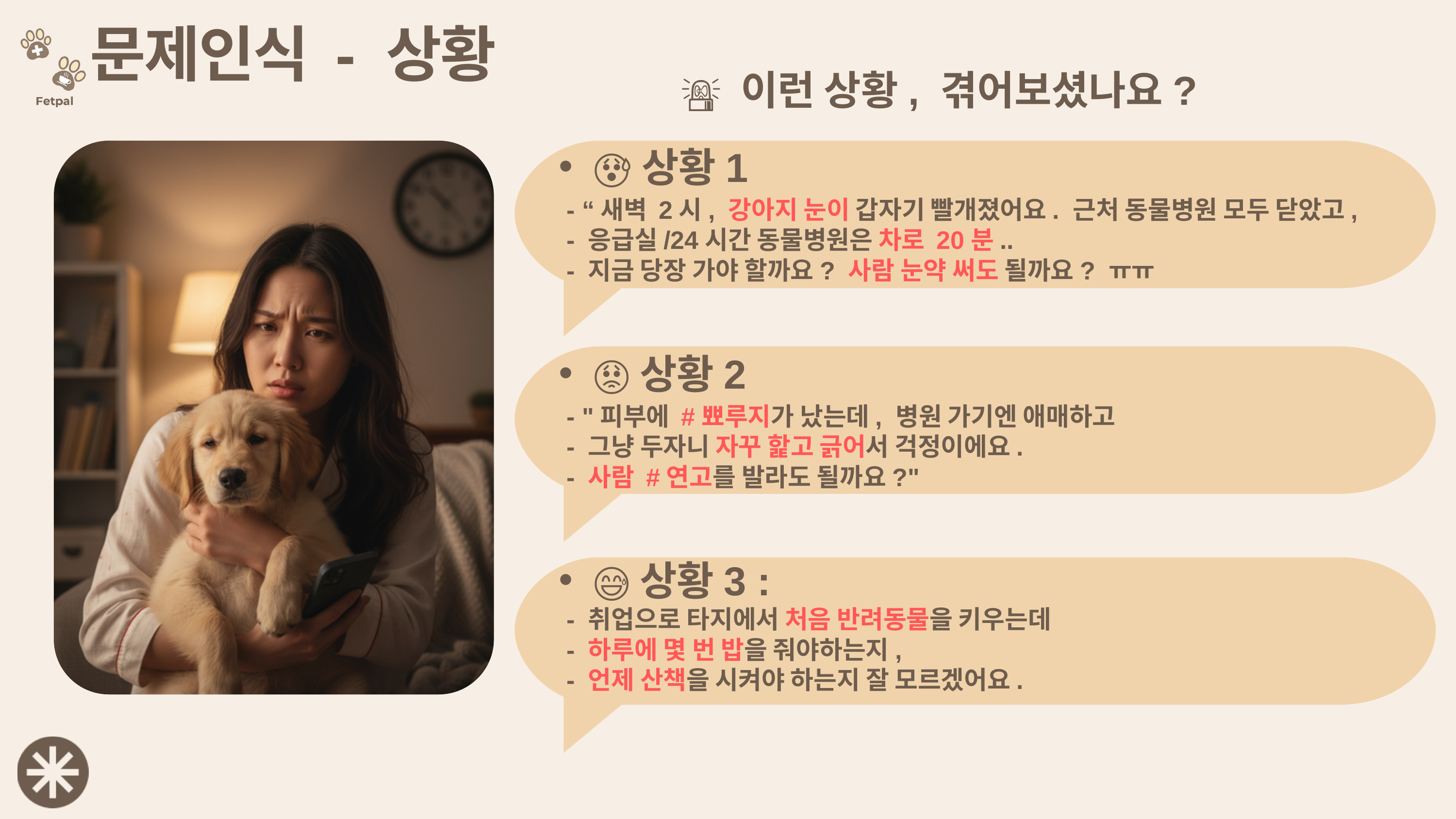

문제인식 - 상황

🚨 이런 상황, 겪어보셨나요?

😰상황1

      - “새벽 2시, 강아지 눈이 갑자기 빨개졌어요. 근처 동물병원 모두 닫았고,
      - 응급실/24시간 동물병원은 차로 20분..
      - 지금 당장 가야 할까요? 사람 눈약 써도 될까요? ㅠㅠ

😟상황2

      - "피부에 #뾰루지가 났는데, 병원 가기엔 애매하고
      - 그냥 두자니 자꾸 핥고 긁어서 걱정이에요.
      - 사람 #연고를 발라도 될까요?"
😅상황3 :
      - 취업으로 타지에서 처음 반려동물을 키우는데
      - 하루에 몇 번 밥을 줘야하는지,
      - 언제 산책을 시켜야 하는지 잘 모르겠어요.